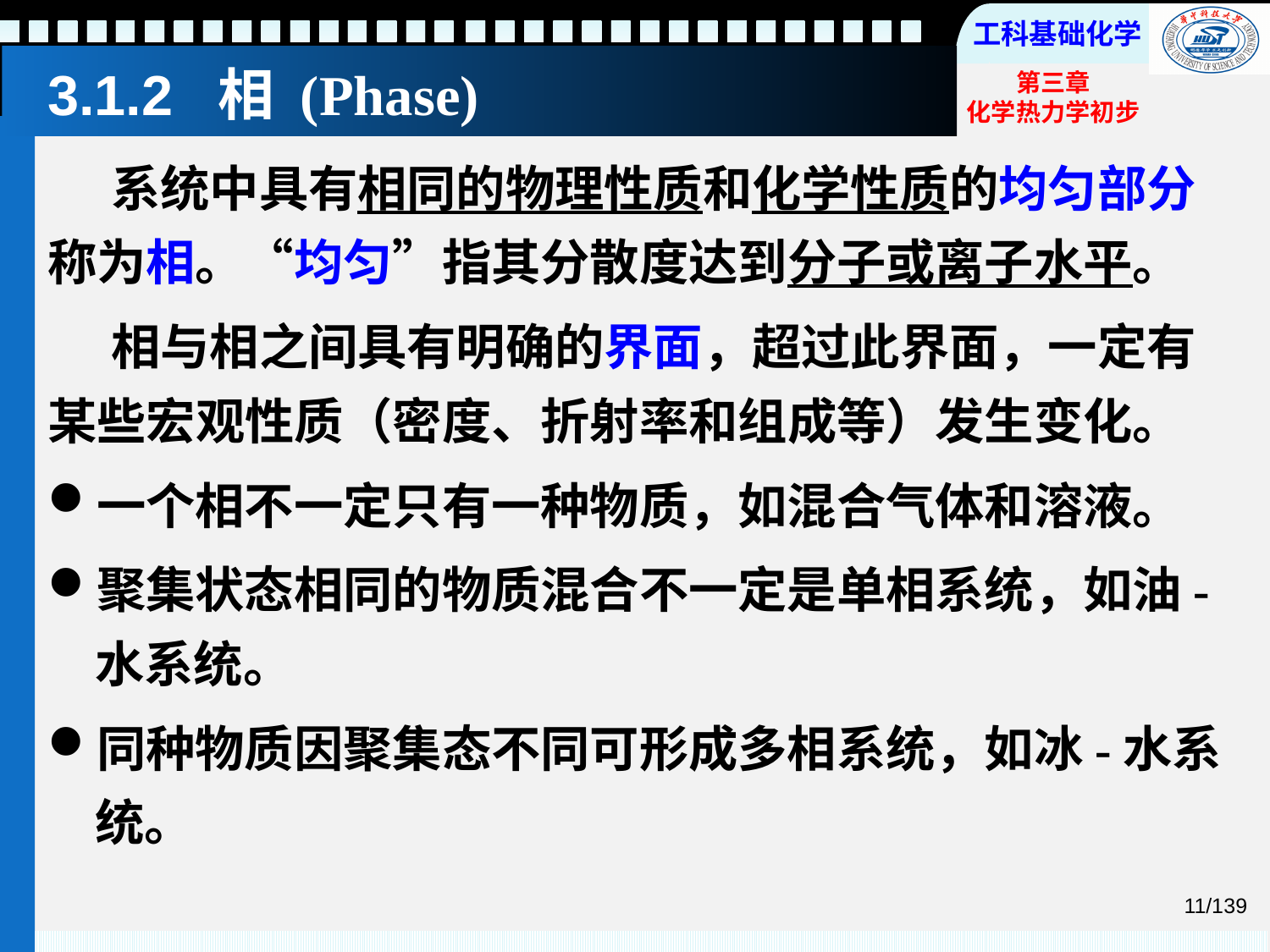

# 3.1.2  相 (Phase)
系统中具有相同的物理性质和化学性质的均匀部分称为相。“均匀”指其分散度达到分子或离子水平。
相与相之间具有明确的界面，超过此界面，一定有某些宏观性质（密度、折射率和组成等）发生变化。
一个相不一定只有一种物质，如混合气体和溶液。
聚集状态相同的物质混合不一定是单相系统，如油-水系统。
同种物质因聚集态不同可形成多相系统，如冰-水系统。